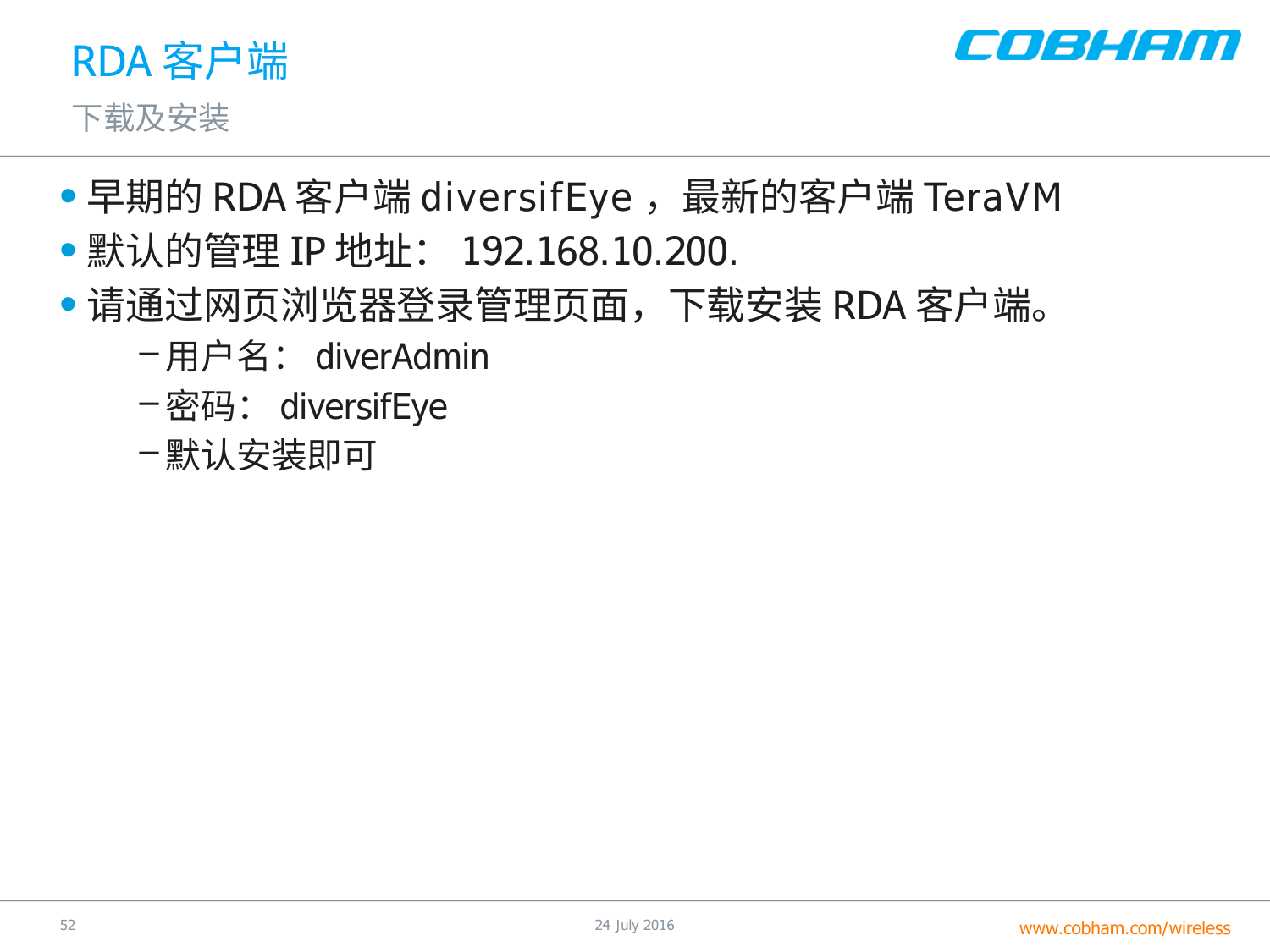

# RDA客户端
下载及安装
早期的RDA客户端diversifEye，最新的客户端TeraVM
默认的管理IP地址：192.168.10.200.
请通过网页浏览器登录管理页面，下载安装RDA客户端。
用户名：diverAdmin
密码：diversifEye
默认安装即可
52
24 July 2016